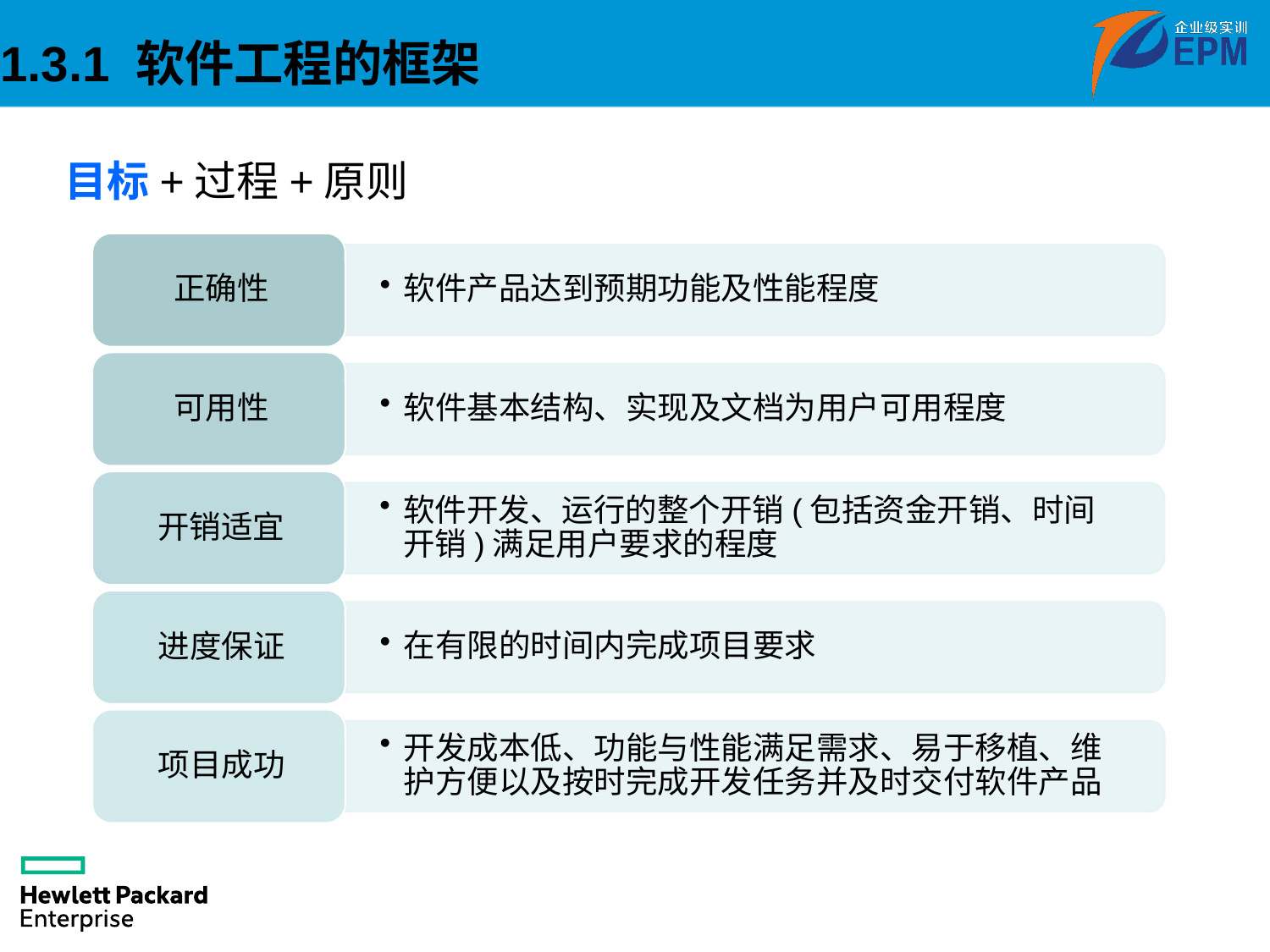

1.3.1 软件工程的框架
目标+过程+原则
软件产品达到预期功能及性能程度
正确性
软件基本结构、实现及文档为用户可用程度
可用性
软件开发、运行的整个开销(包括资金开销、时间开销)满足用户要求的程度
开销适宜
在有限的时间内完成项目要求
进度保证
开发成本低、功能与性能满足需求、易于移植、维护方便以及按时完成开发任务并及时交付软件产品
项目成功